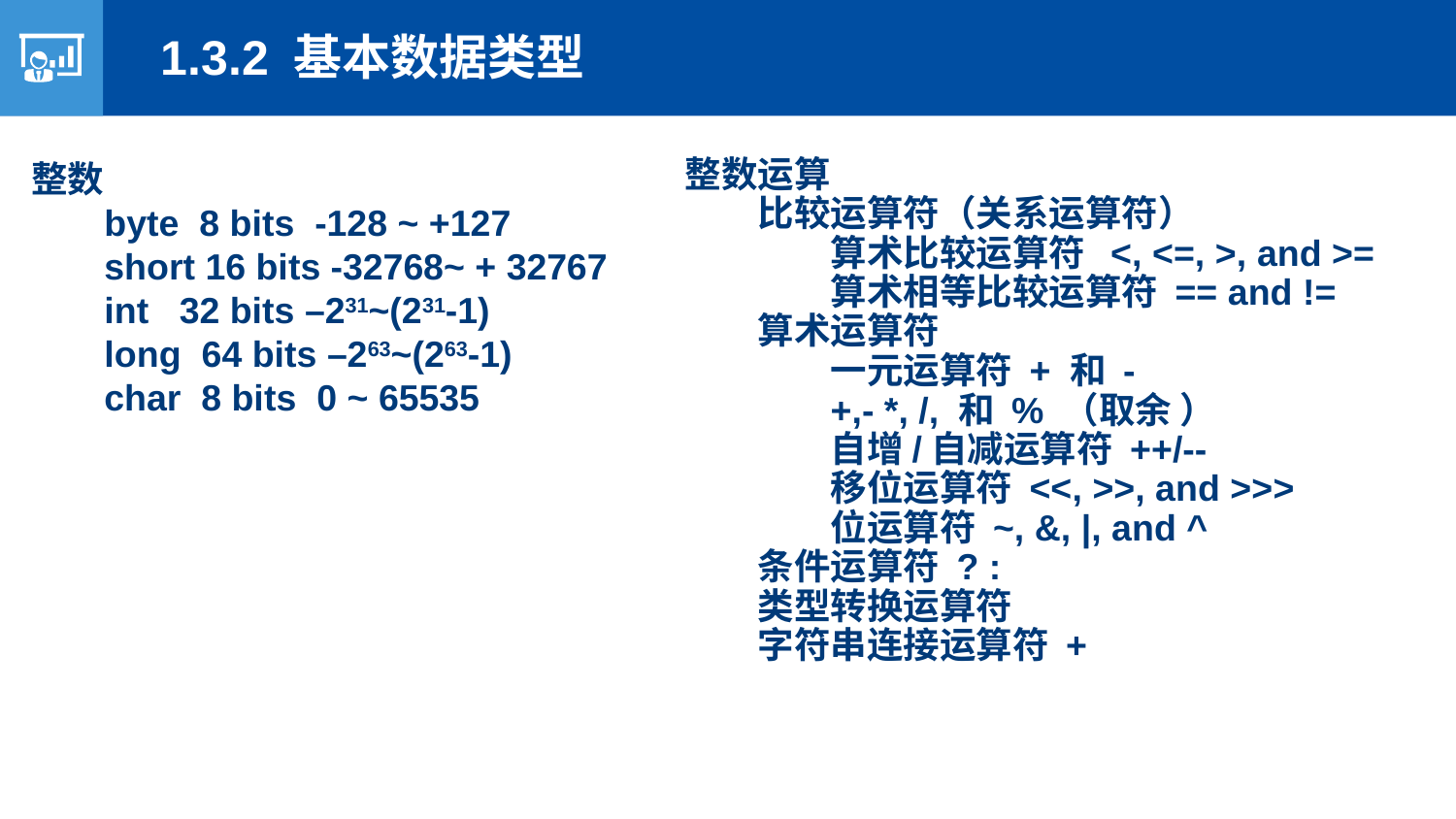

1.3.2 基本数据类型
整数
byte  8 bits  -128 ~ +127
short 16 bits -32768~ + 32767
int   32 bits –231~(231-1)
long  64 bits –263~(263-1)
char  8 bits  0 ~ 65535
整数运算
比较运算符（关系运算符）
算术比较运算符  <, <=, >, and >=
算术相等比较运算符 == and !=
算术运算符
一元运算符 + 和 -
+,- *, /, 和 % （取余 ）
自增/自减运算符 ++/--
移位运算符 <<, >>, and >>>
位运算符 ~, &, |, and ^
条件运算符 ? :
类型转换运算符
字符串连接运算符 +